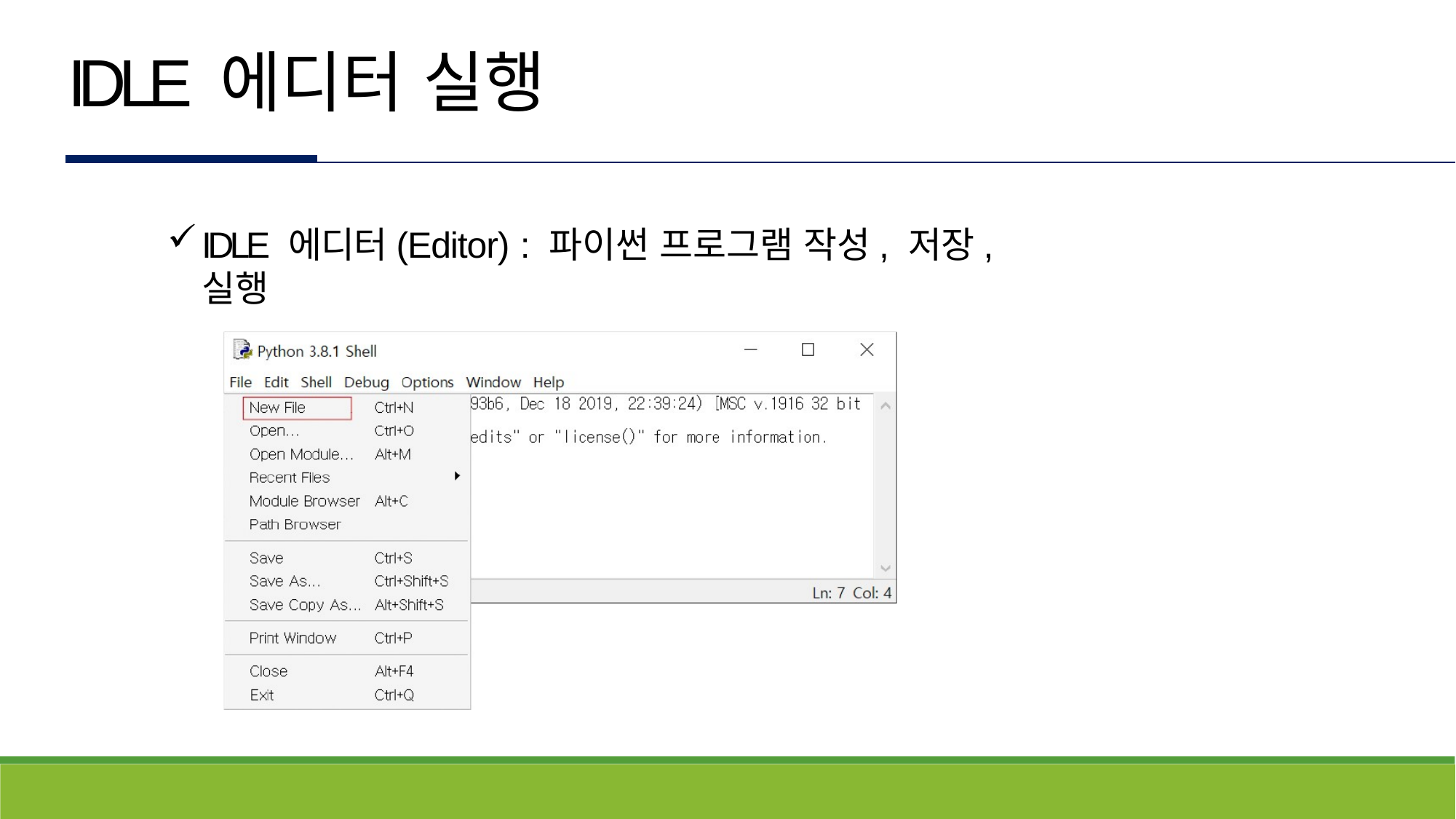

# IDLE 에디터 실행

IDLE 에디터(Editor) : 파이썬 프로그램 작성, 저장, 실행